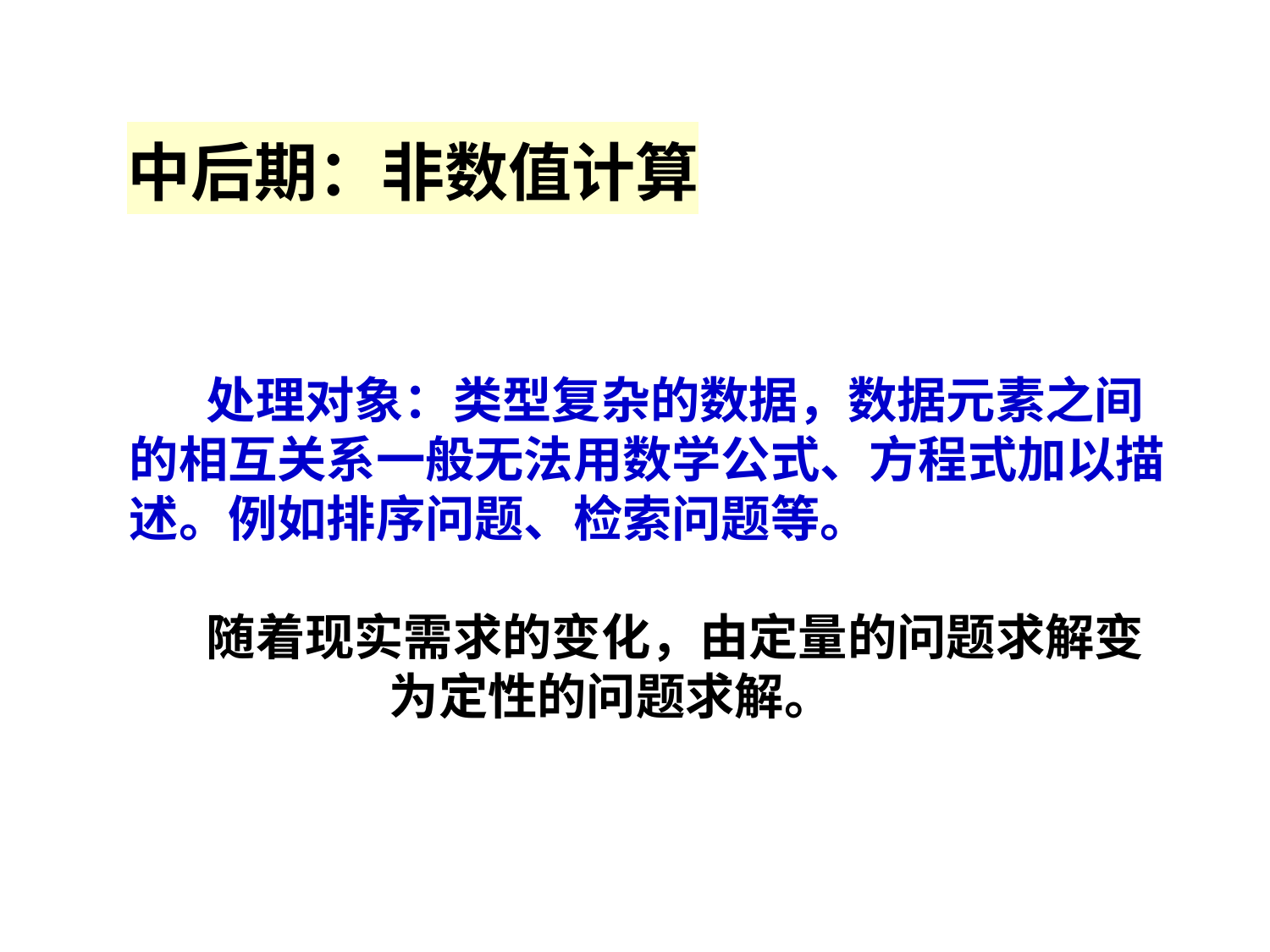

中后期：非数值计算

      处理对象：类型复杂的数据，数据元素之间的相互关系一般无法用数学公式、方程式加以描述。例如排序问题、检索问题等。

      随着现实需求的变化，由定量的问题求解变为定性的问题求解。